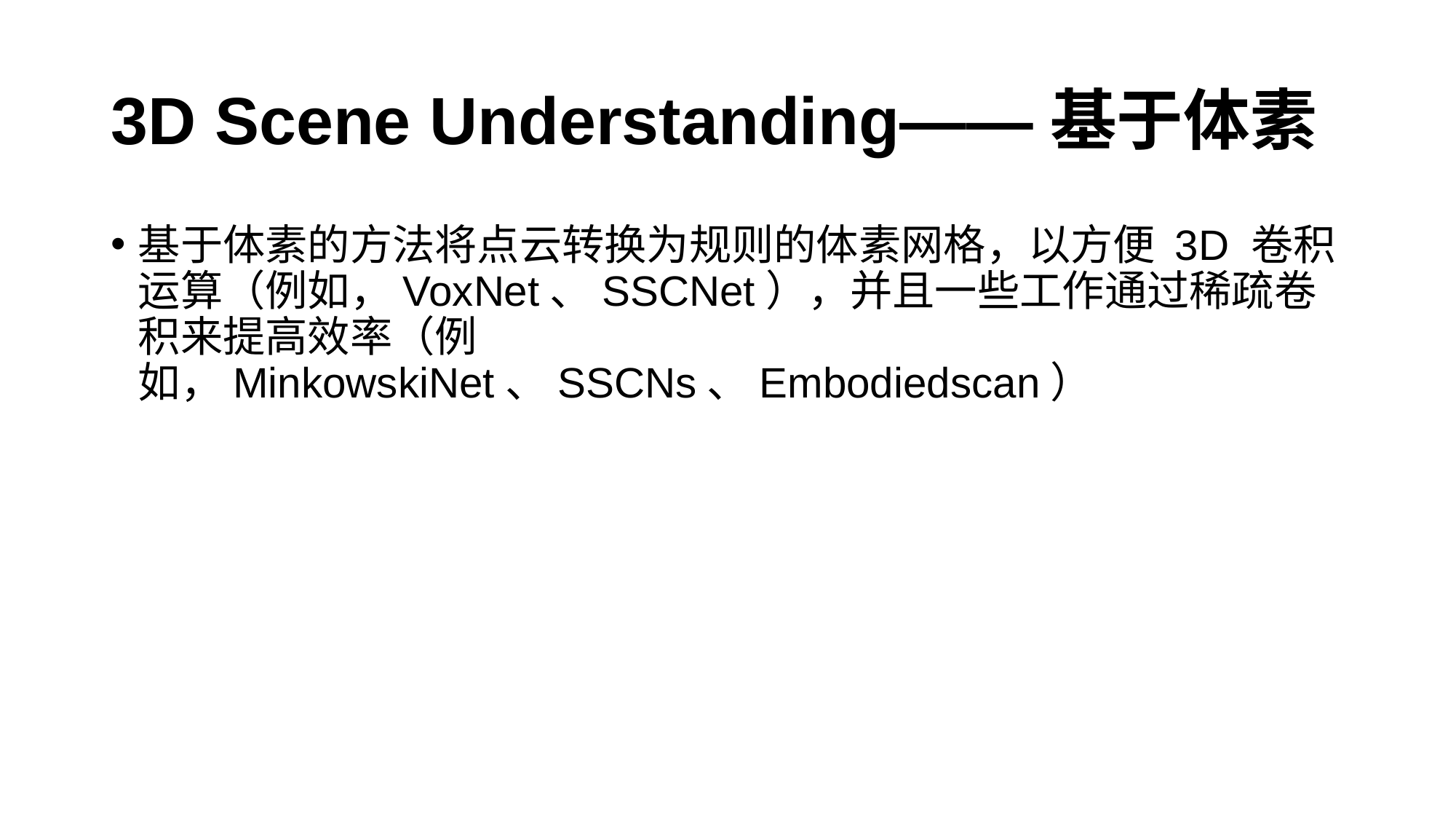

# 3D Scene Understanding——基于体素
基于体素的方法将点云转换为规则的体素网格，以方便 3D 卷积运算（例如，VoxNet、SSCNet），并且一些工作通过稀疏卷积来提高效率（例如，MinkowskiNet、SSCNs、Embodiedscan）